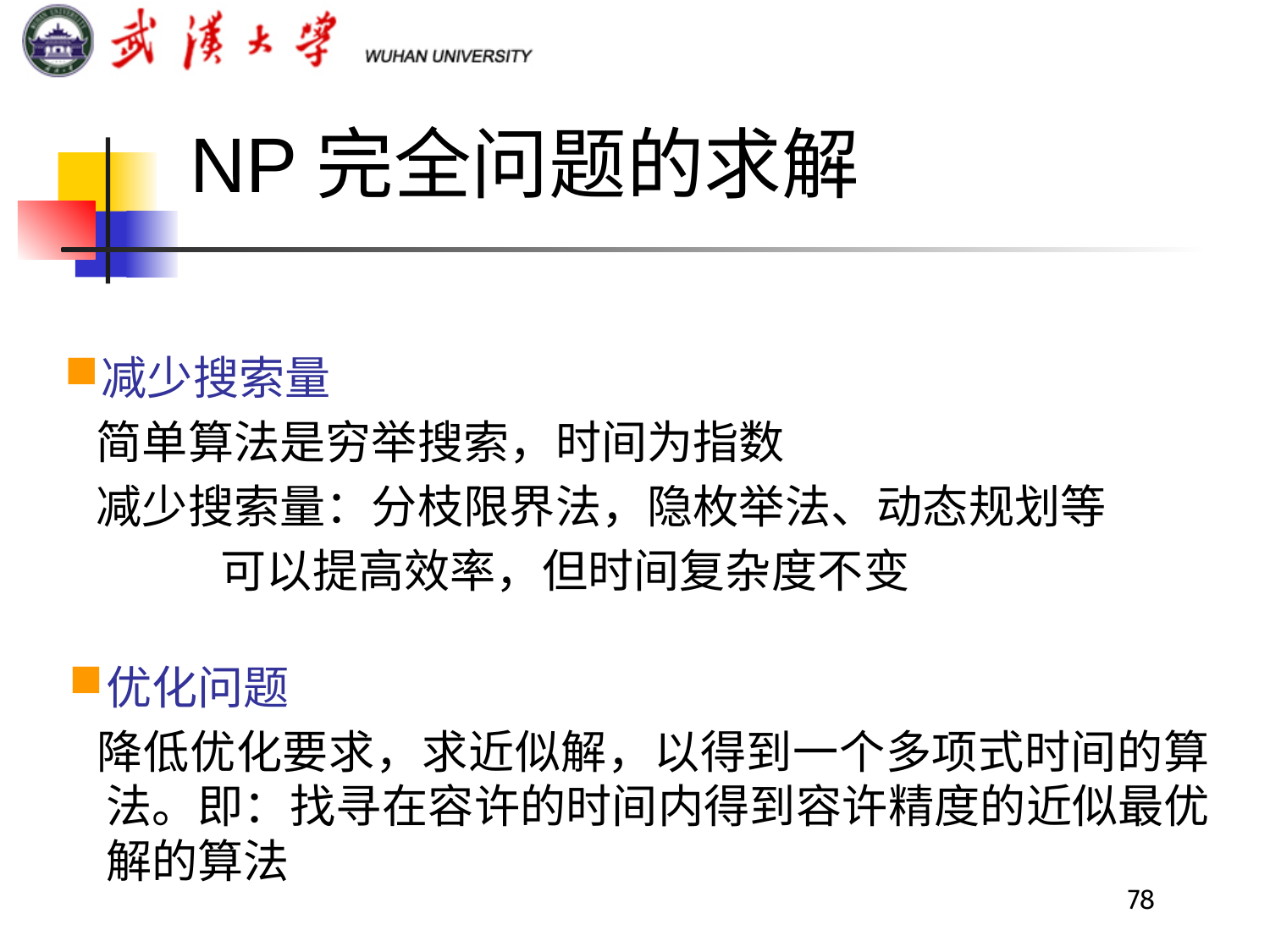

NP完全问题的求解
减少搜索量
  简单算法是穷举搜索，时间为指数
  减少搜索量：分枝限界法，隐枚举法、动态规划等
              可以提高效率，但时间复杂度不变

优化问题
  降低优化要求，求近似解，以得到一个多项式时间的算法。即：找寻在容许的时间内得到容许精度的近似最优解的算法
78